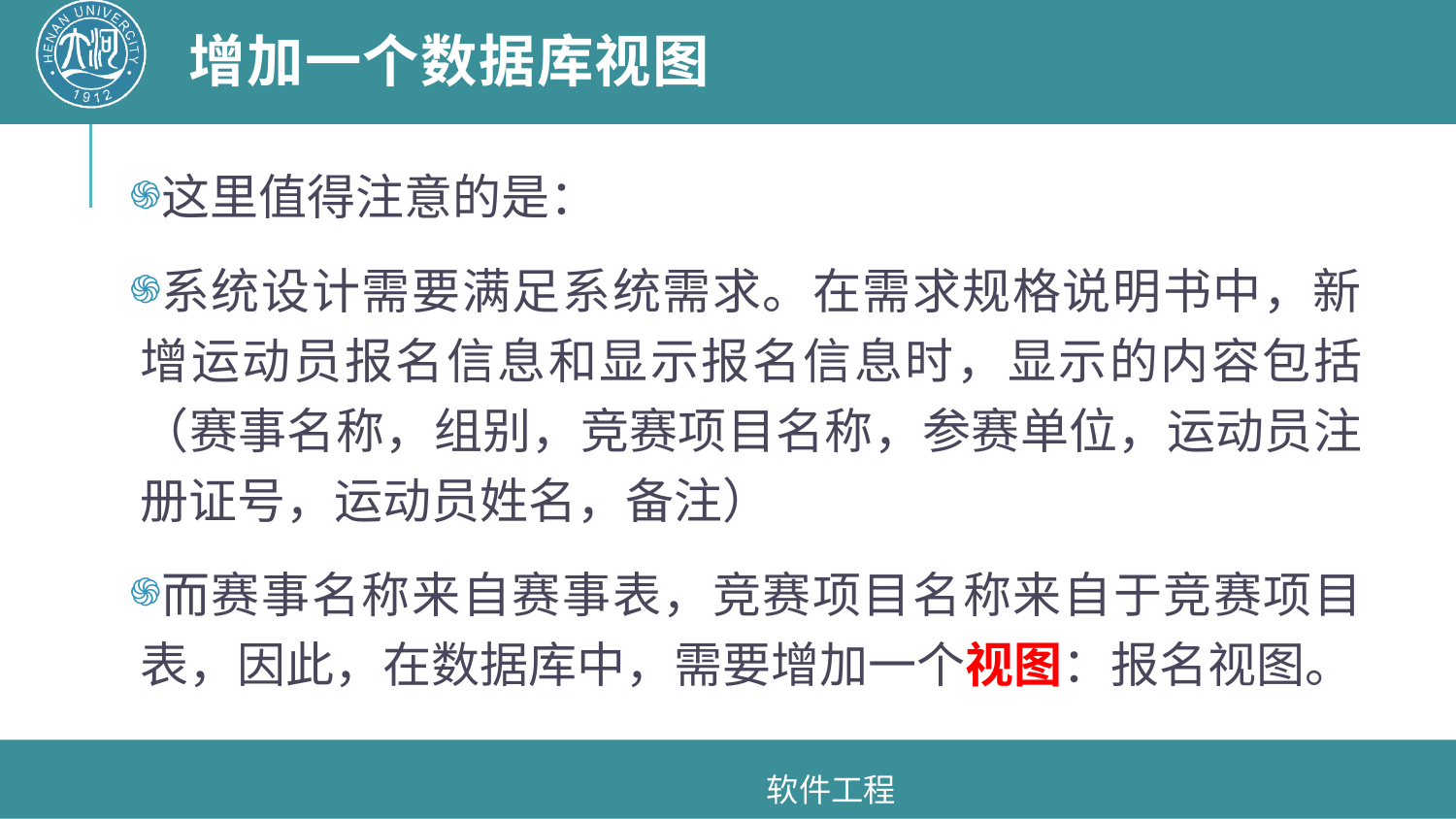

# 增加一个数据库视图
这里值得注意的是：
系统设计需要满足系统需求。在需求规格说明书中，新增运动员报名信息和显示报名信息时，显示的内容包括（赛事名称，组别，竞赛项目名称，参赛单位，运动员注册证号，运动员姓名，备注）
而赛事名称来自赛事表，竞赛项目名称来自于竞赛项目表，因此，在数据库中，需要增加一个视图：报名视图。

软件工程
36